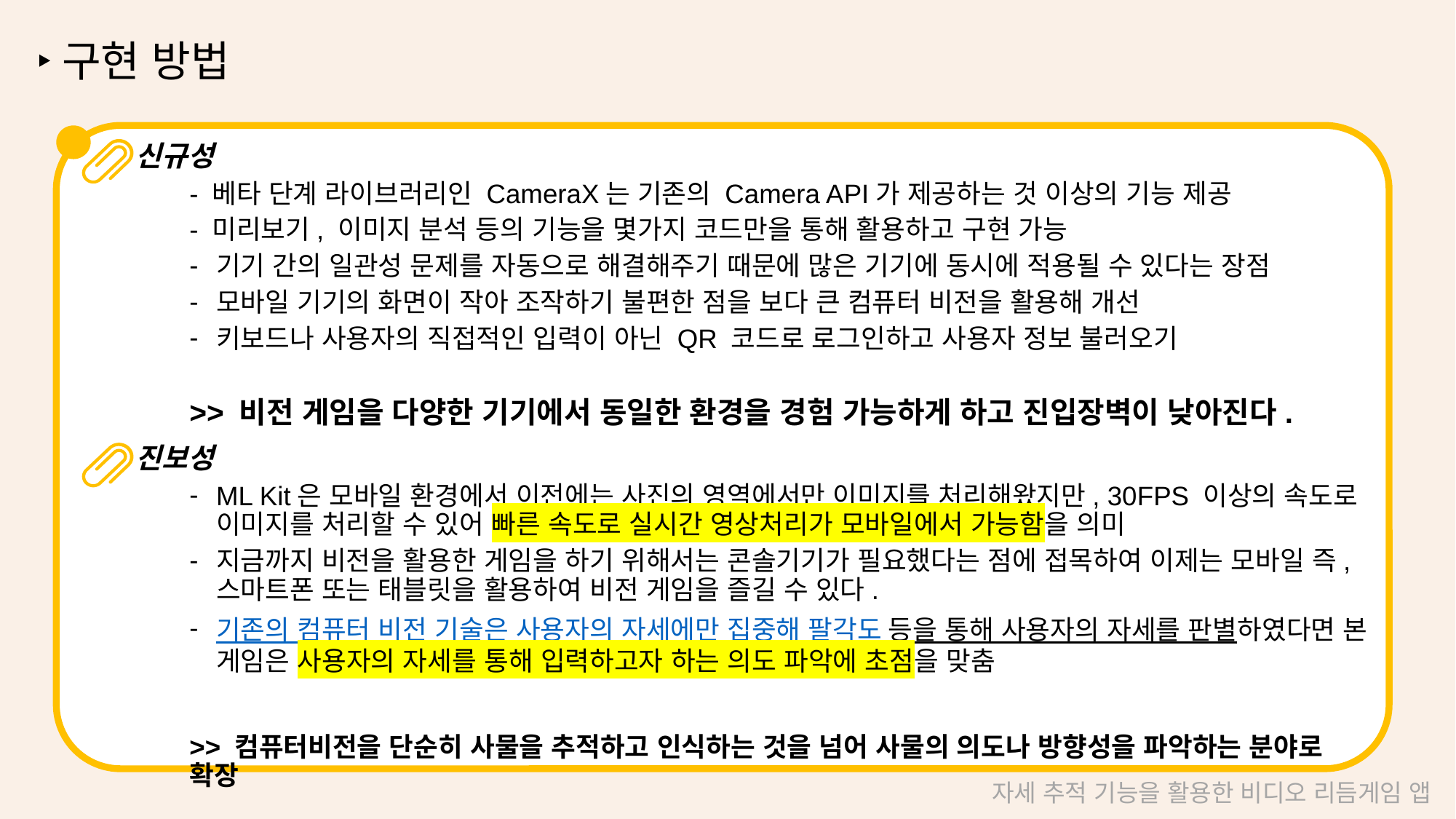

‣구현 방법

신규성
- 베타 단계 라이브러리인 CameraX는 기존의 Camera API가 제공하는 것 이상의 기능 제공
- 미리보기, 이미지 분석 등의 기능을 몇가지 코드만을 통해 활용하고 구현 가능
기기 간의 일관성 문제를 자동으로 해결해주기 때문에 많은 기기에 동시에 적용될 수 있다는 장점
모바일 기기의 화면이 작아 조작하기 불편한 점을 보다 큰 컴퓨터 비전을 활용해 개선
키보드나 사용자의 직접적인 입력이 아닌 QR 코드로 로그인하고 사용자 정보 불러오기

>> 비전 게임을 다양한 기기에서 동일한 환경을 경험 가능하게 하고 진입장벽이 낮아진다.
진보성
ML Kit은 모바일 환경에서 이전에는 사진의 영역에서만 이미지를 처리해왔지만, 30FPS 이상의 속도로 이미지를 처리할 수 있어 빠른 속도로 실시간 영상처리가 모바일에서 가능함을 의미
지금까지 비전을 활용한 게임을 하기 위해서는 콘솔기기가 필요했다는 점에 접목하여 이제는 모바일 즉, 스마트폰 또는 태블릿을 활용하여 비전 게임을 즐길 수 있다.
기존의 컴퓨터 비전 기술은 사용자의 자세에만 집중해 팔각도 등을 통해 사용자의 자세를 판별하였다면 본 게임은 사용자의 자세를 통해 입력하고자 하는 의도 파악에 초점을 맞춤

>> 컴퓨터비전을 단순히 사물을 추적하고 인식하는 것을 넘어 사물의 의도나 방향성을 파악하는 분야로 확장

자세 추적 기능을 활용한 비디오 리듬게임 앱 개발